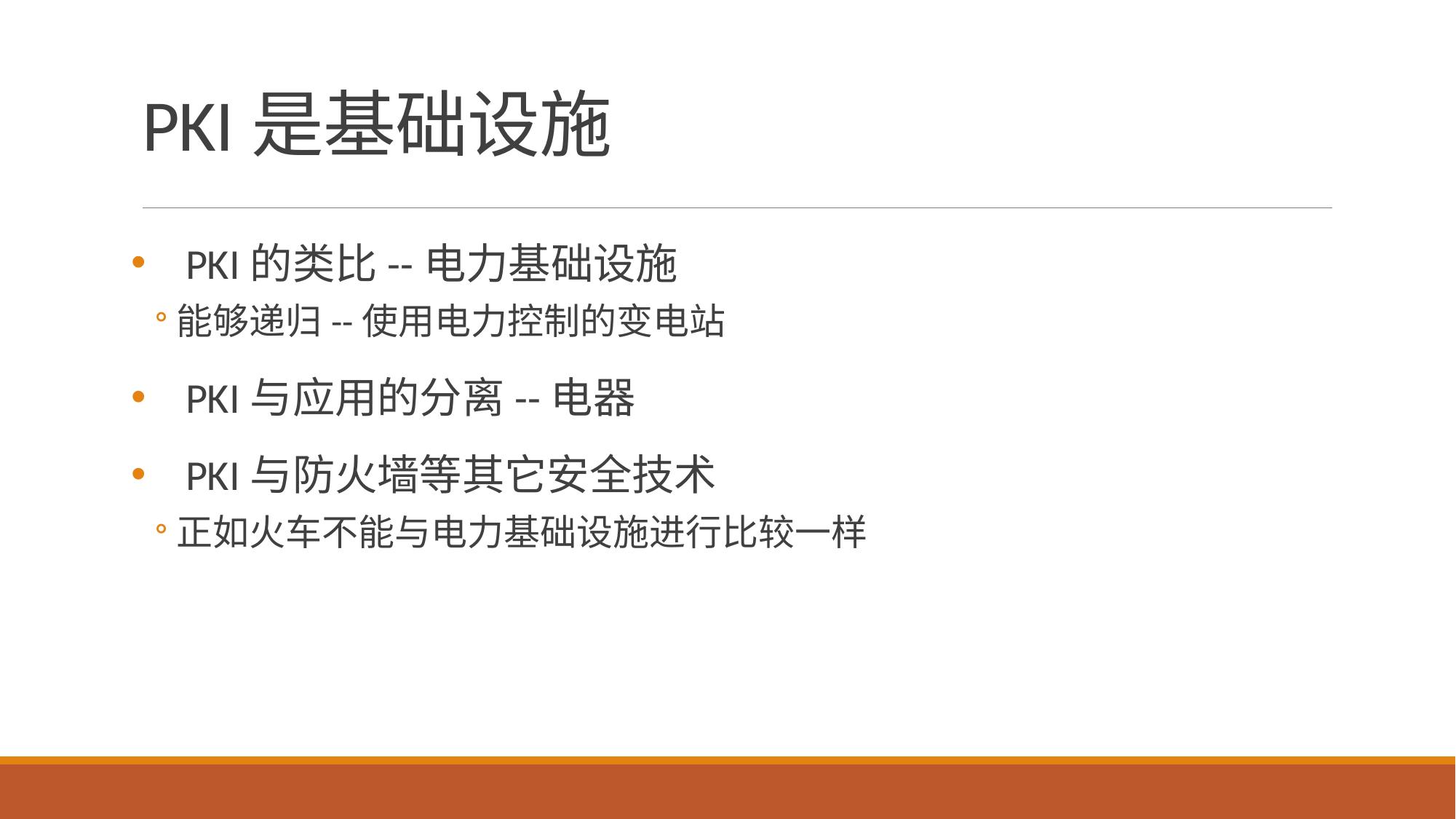

# PKI是基础设施
PKI的类比--电力基础设施
能够递归--使用电力控制的变电站
PKI与应用的分离--电器
PKI与防火墙等其它安全技术
正如火车不能与电力基础设施进行比较一样